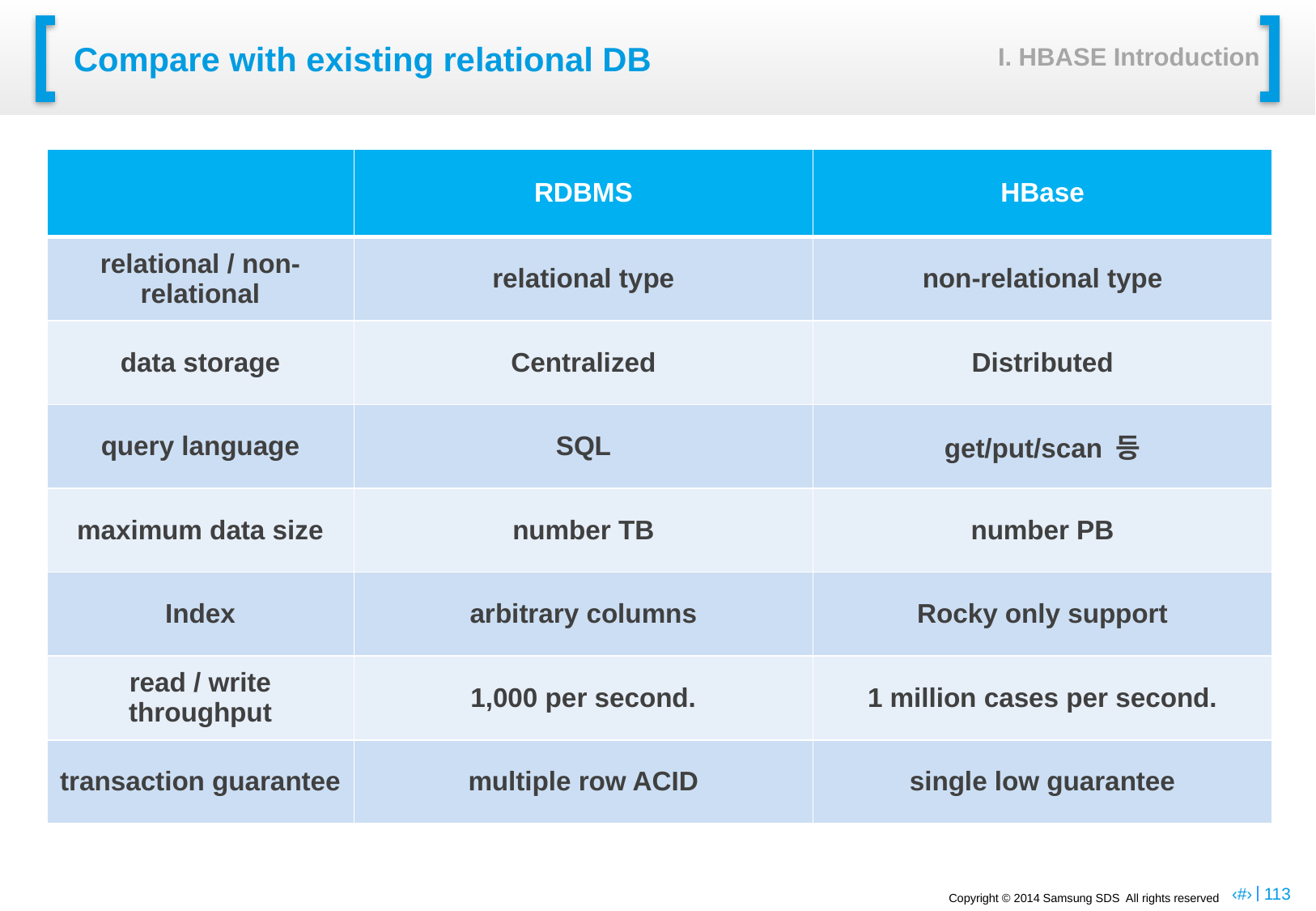

I. HBASE Introduction
# Compare with existing relational DB
|  | RDBMS | HBase |
| --- | --- | --- |
| relational / non-relational | relational type | non-relational type |
| data storage | Centralized | Distributed |
| query language | SQL | get/put/scan 등 |
| maximum data size | number TB | number PB |
| Index | arbitrary columns | Rocky only support |
| read / write throughput | 1,000 per second. | 1 million cases per second. |
| transaction guarantee | multiple row ACID | single low guarantee |